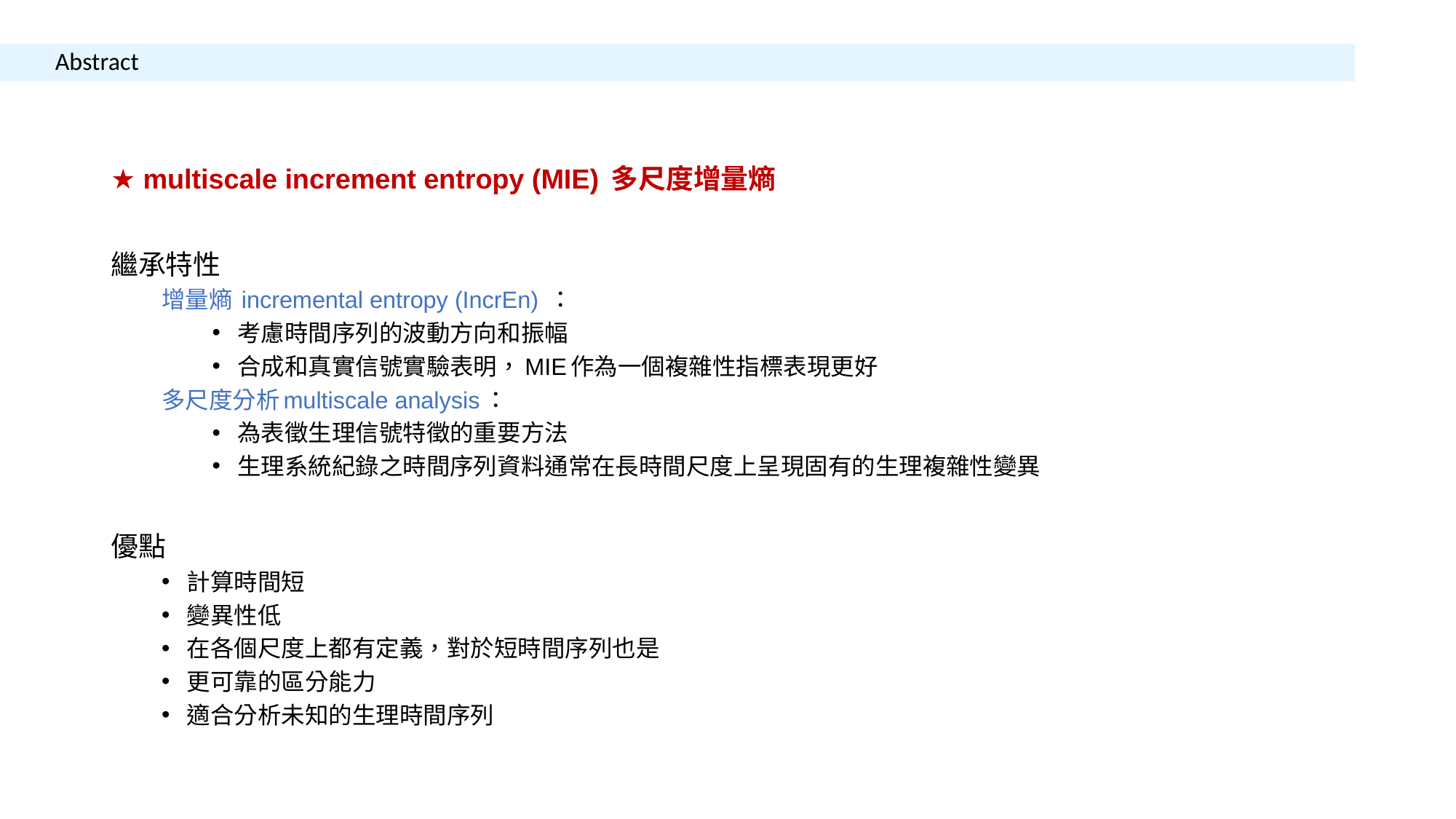

# Abstract
★ multiscale increment entropy (MIE) 多尺度增量熵

繼承特性
增量熵 incremental entropy (IncrEn) ：
考慮時間序列的波動方向和振幅
合成和真實信號實驗表明，MIE作為一個複雜性指標表現更好
多尺度分析multiscale analysis：
為表徵生理信號特徵的重要方法
生理系統紀錄之時間序列資料通常在長時間尺度上呈現固有的生理複雜性變異

優點
計算時間短
變異性低
在各個尺度上都有定義，對於短時間序列也是
更可靠的區分能力
適合分析未知的生理時間序列